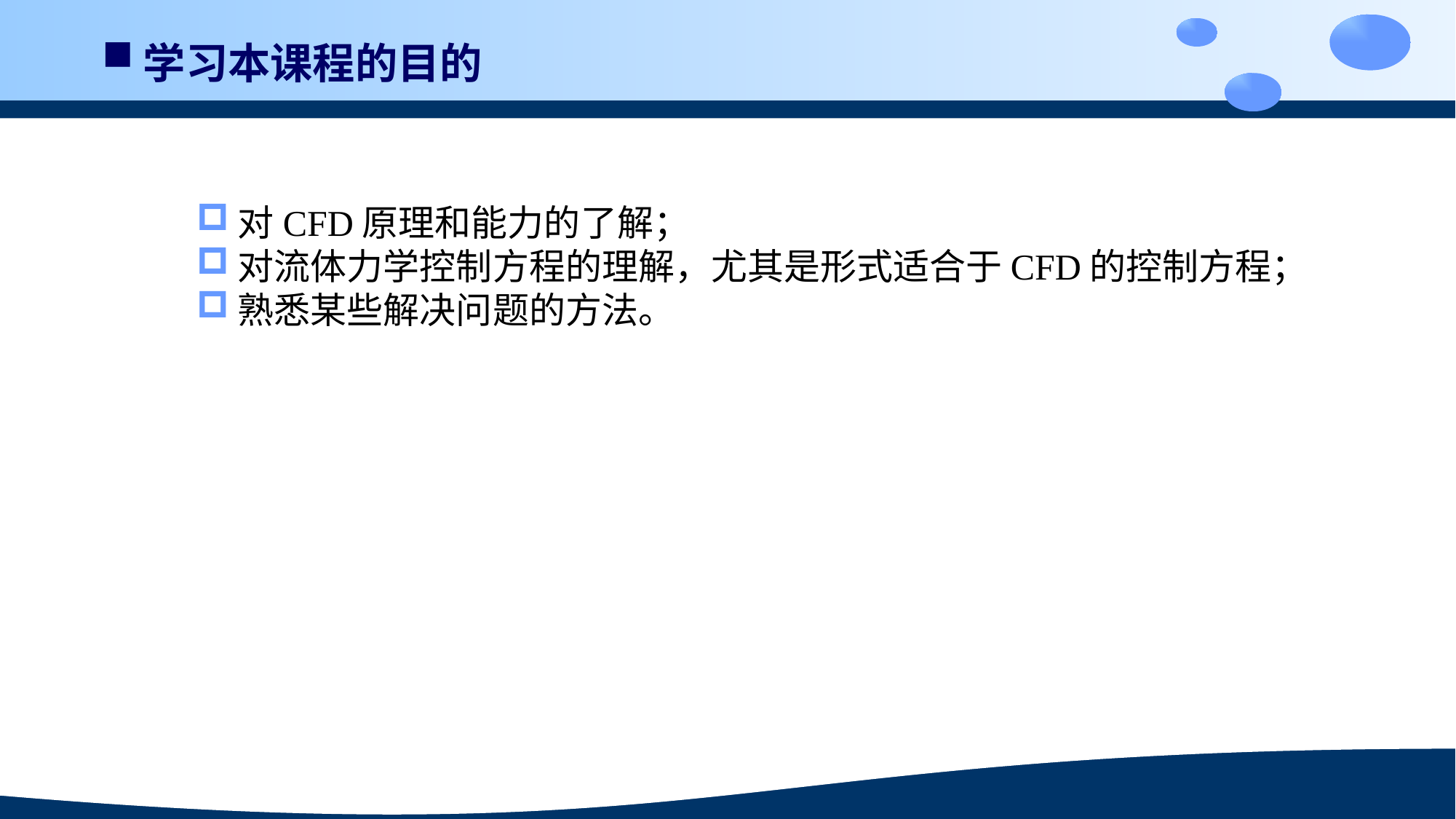

学习本课程的目的
对CFD原理和能力的了解；
对流体力学控制方程的理解，尤其是形式适合于CFD的控制方程；
熟悉某些解决问题的方法。